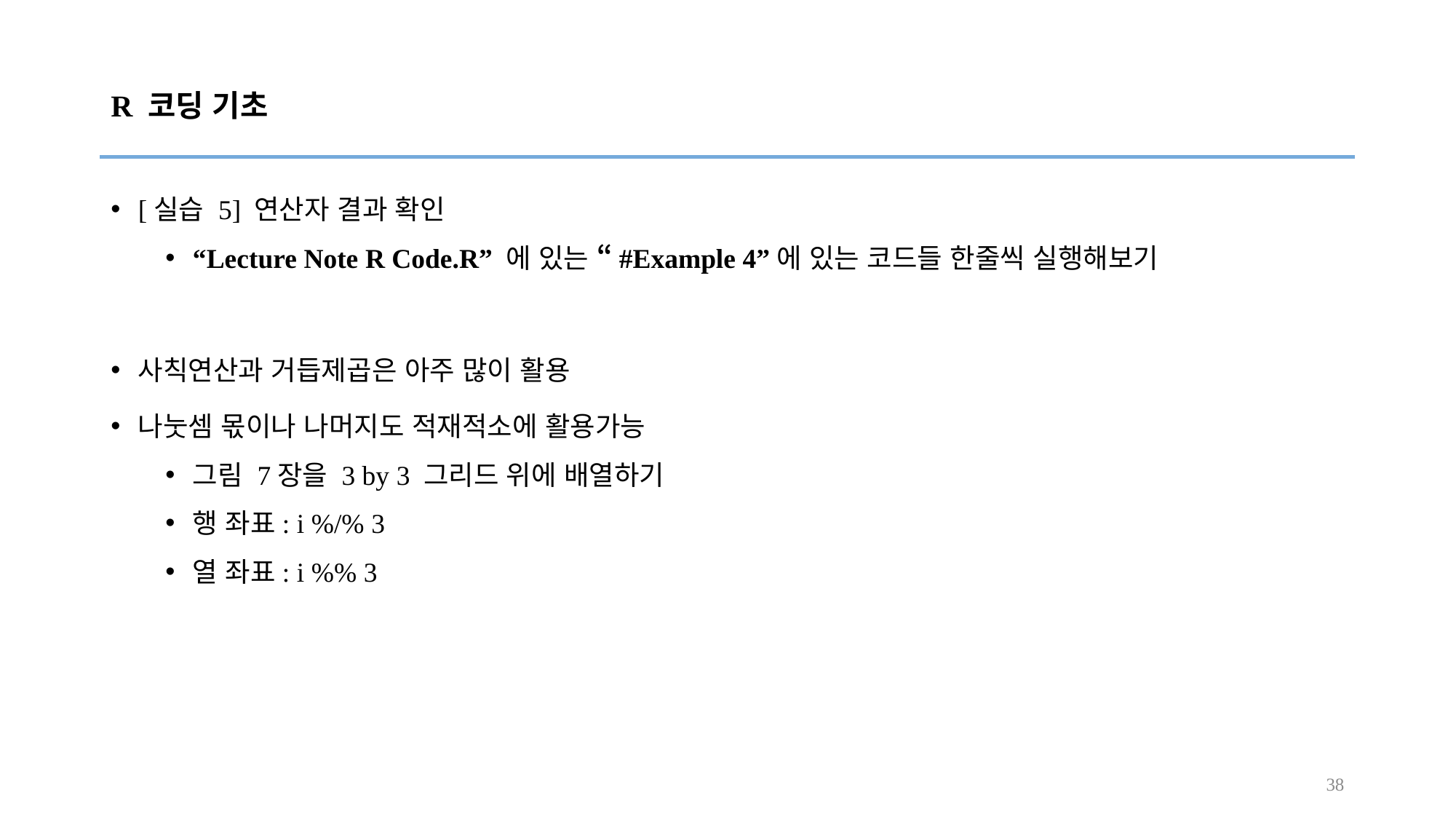

# R 코딩 기초
[실습 5] 연산자 결과 확인
“Lecture Note R Code.R” 에 있는 “#Example 4”에 있는 코드들 한줄씩 실행해보기

사칙연산과 거듭제곱은 아주 많이 활용
나눗셈 몫이나 나머지도 적재적소에 활용가능
그림 7장을 3 by 3 그리드 위에 배열하기
행 좌표: i %/% 3
열 좌표: i %% 3
38